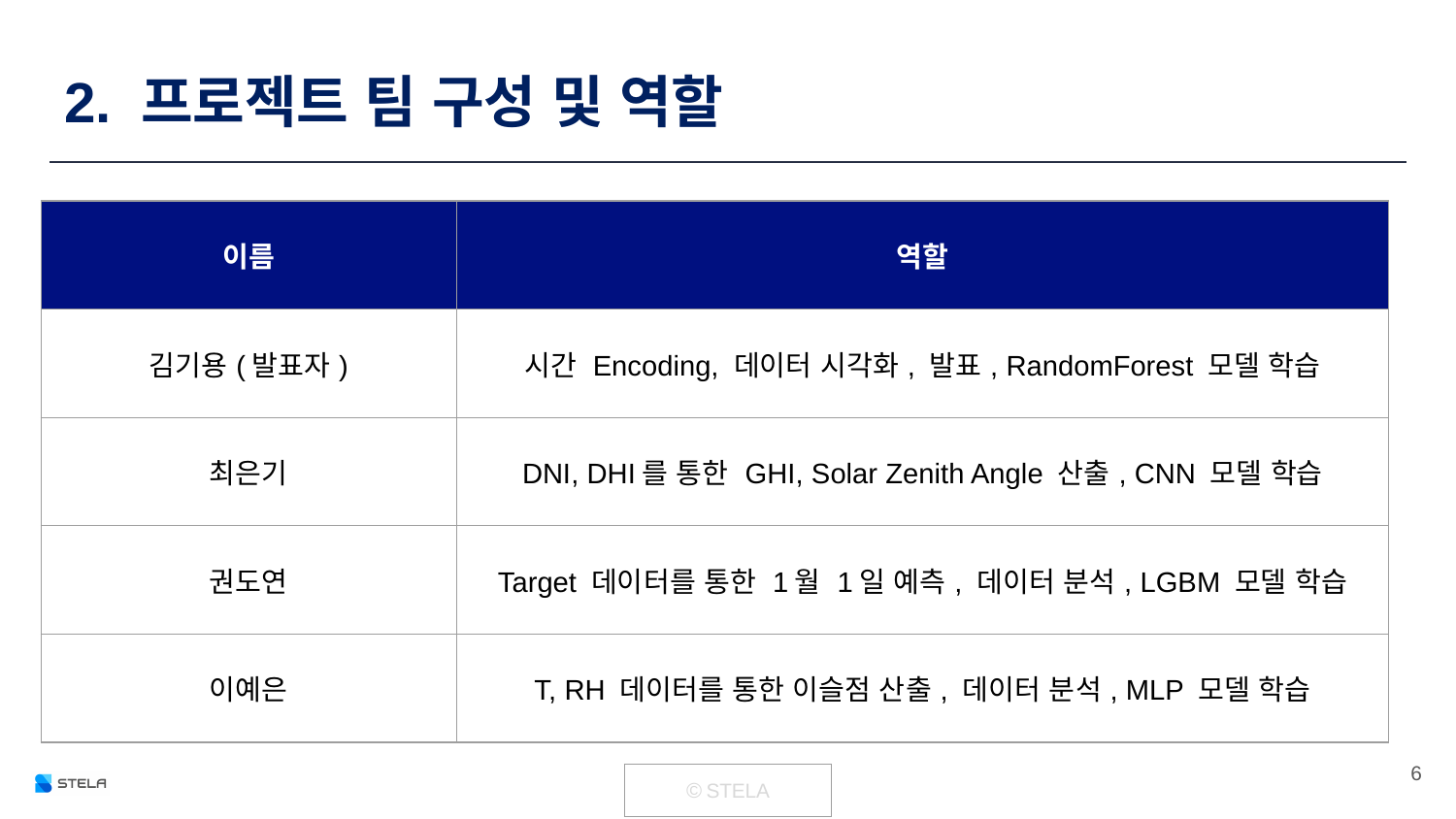

# 2. 프로젝트 팀 구성 및 역할
| 이름 | 역할 |
| --- | --- |
| 김기용(발표자) | 시간 Encoding, 데이터 시각화, 발표, RandomForest 모델 학습 |
| 최은기 | DNI, DHI를 통한 GHI, Solar Zenith Angle 산출, CNN 모델 학습 |
| 권도연 | Target 데이터를 통한 1월 1일 예측, 데이터 분석, LGBM 모델 학습 |
| 이예은 | T, RH 데이터를 통한 이슬점 산출, 데이터 분석, MLP 모델 학습 |
6
| © STELA |
| --- |